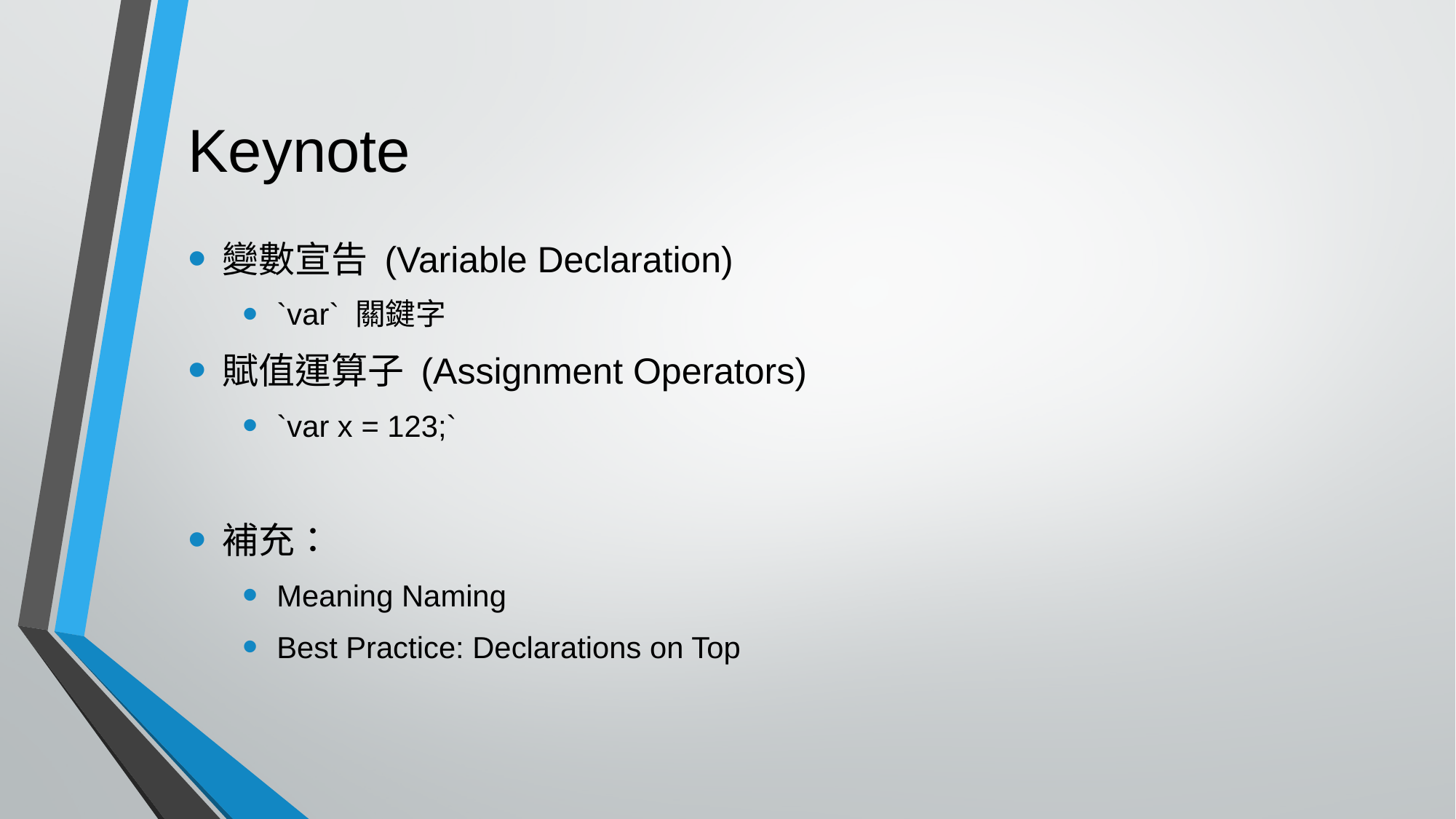

# Keynote
變數宣告 (Variable Declaration)
`var` 關鍵字
賦值運算子 (Assignment Operators)
`var x = 123;`

補充：
Meaning Naming
Best Practice: Declarations on Top